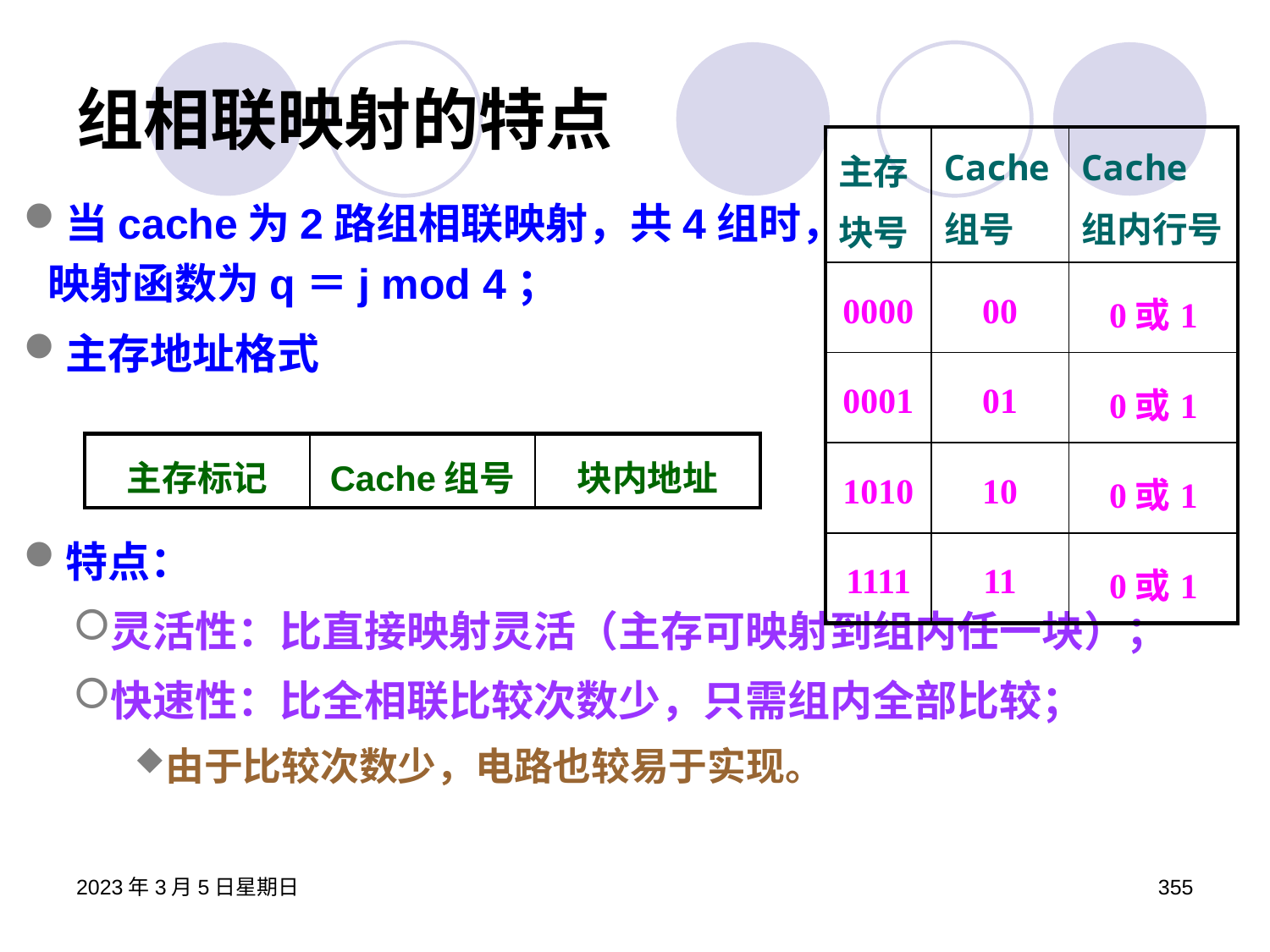

# 组相联映射的特点
| 主存块号 | Cache组号 | Cache组内行号 |
| --- | --- | --- |
| 0000 | 00 | 0或1 |
| 0001 | 01 | 0或1 |
| 1010 | 10 | 0或1 |
| 1111 | 11 | 0或1 |
当cache为2路组相联映射，共4组时，
映射函数为q＝j mod 4；
主存地址格式

特点：
灵活性：比直接映射灵活（主存可映射到组内任一块）；
快速性：比全相联比较次数少，只需组内全部比较；
由于比较次数少，电路也较易于实现。
| 主存标记 | Cache组号 | 块内地址 |
| --- | --- | --- |
2023年3月5日星期日
355